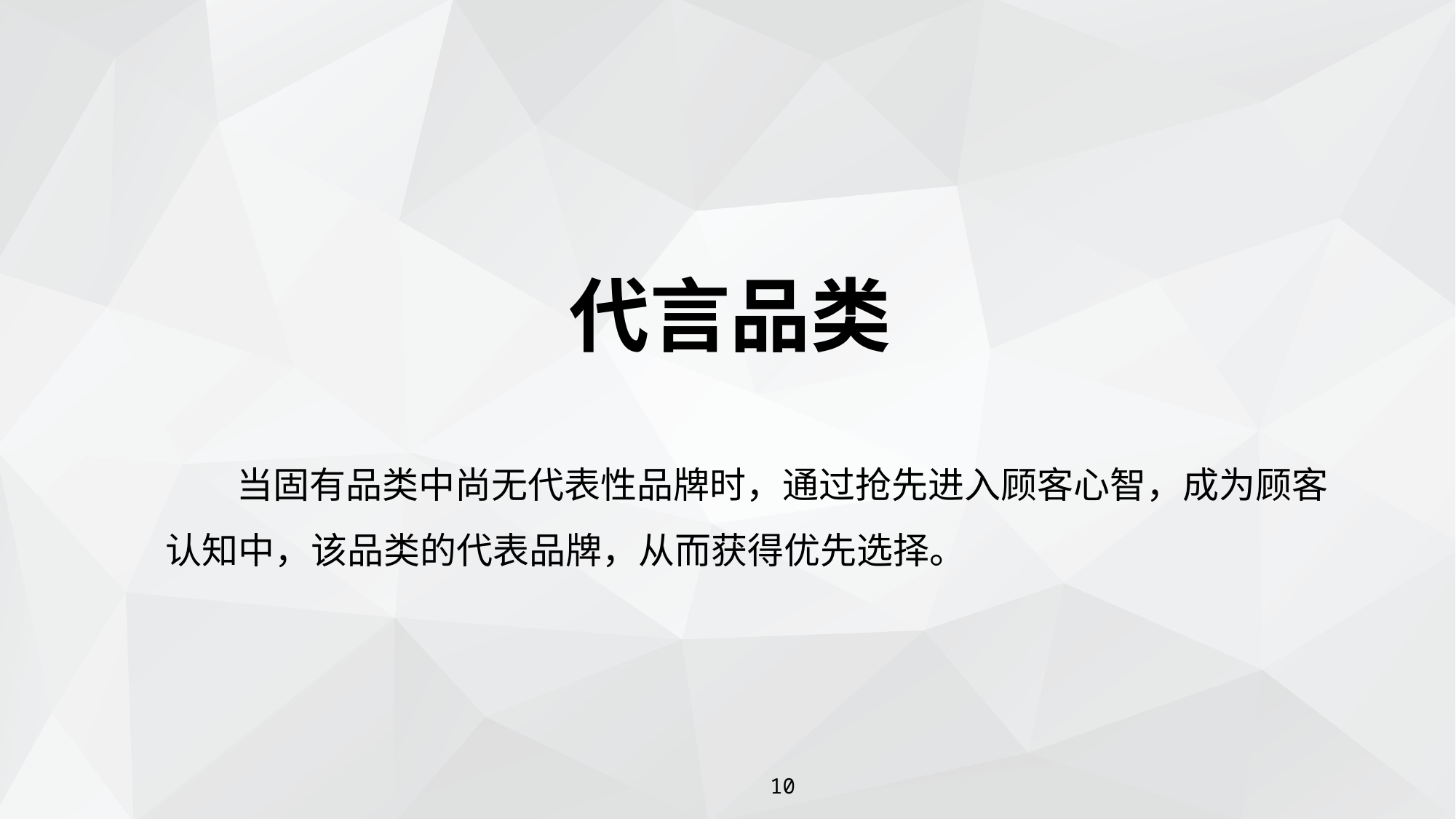

代言品类
当固有品类中尚无代表性品牌时，通过抢先进入顾客心智，成为顾客认知中，该品类的代表品牌，从而获得优先选择。
10